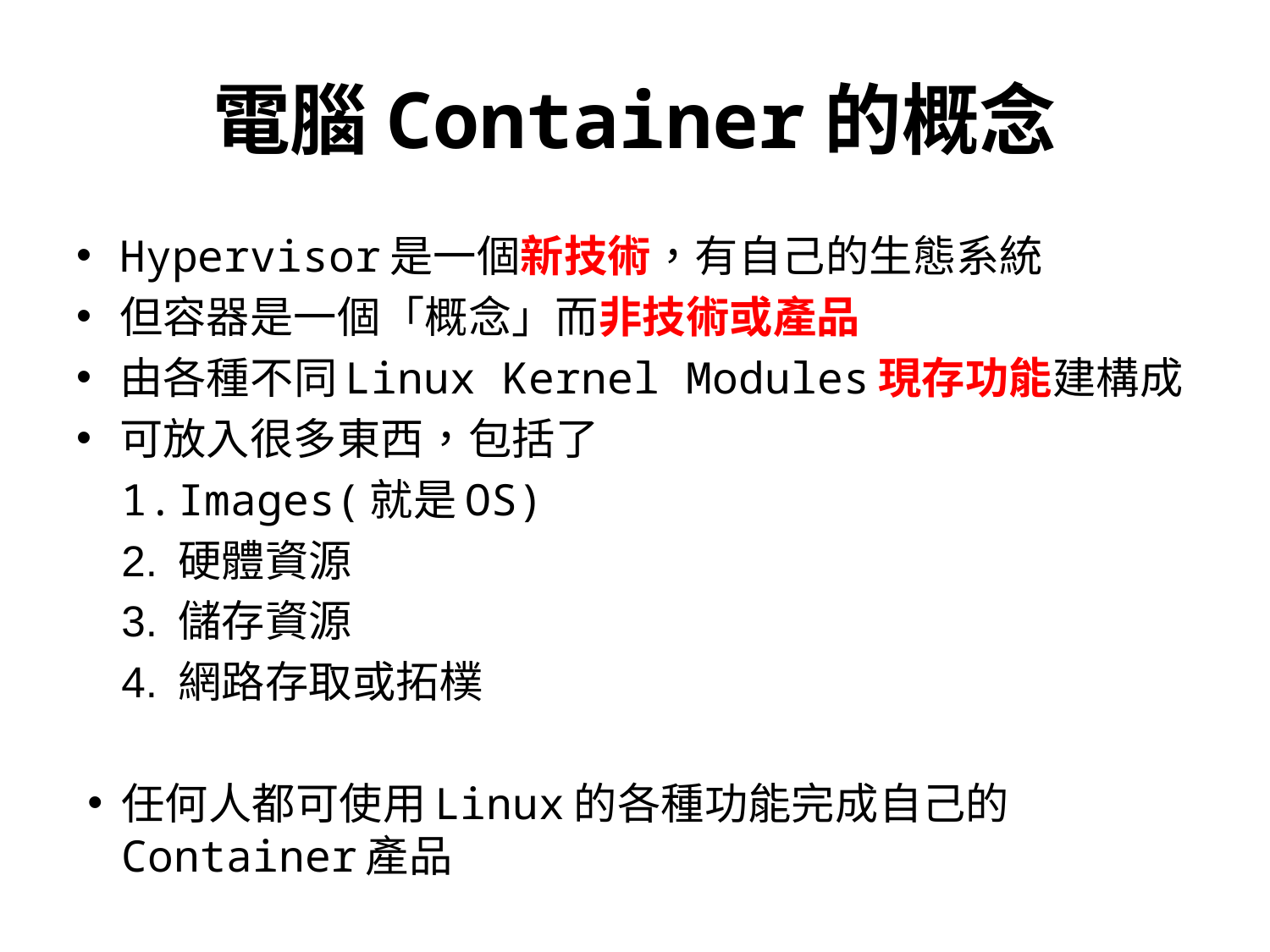

# 電腦Container的概念
Hypervisor是一個新技術，有自己的生態系統
但容器是一個「概念」而非技術或產品
由各種不同Linux Kernel Modules現存功能建構成
可放入很多東西，包括了
Images(就是OS)
硬體資源
儲存資源
網路存取或拓樸

任何人都可使用Linux的各種功能完成自己的Container產品